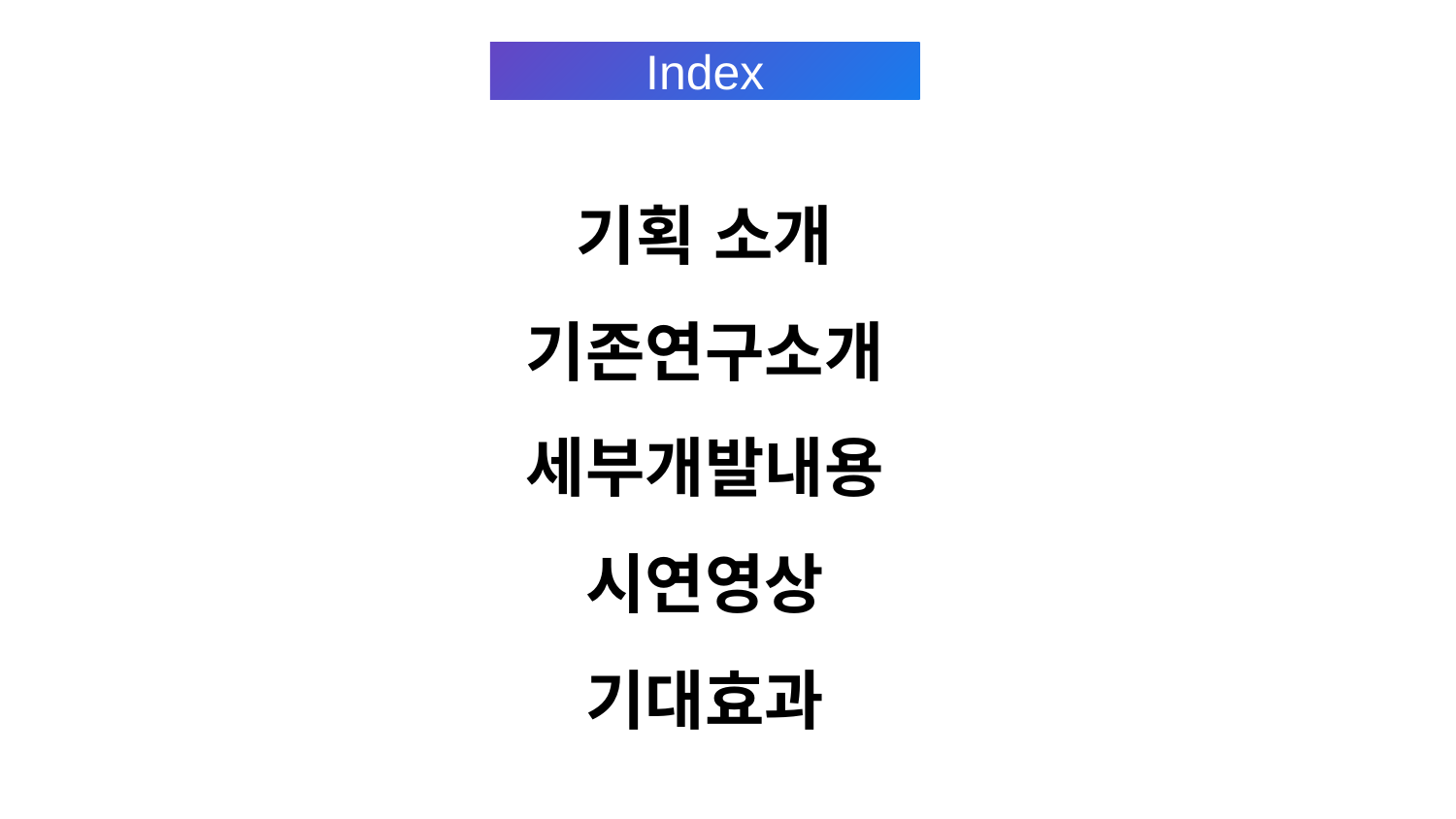

Index

기획 소개
기존연구소개
세부개발내용
시연영상
기대효과